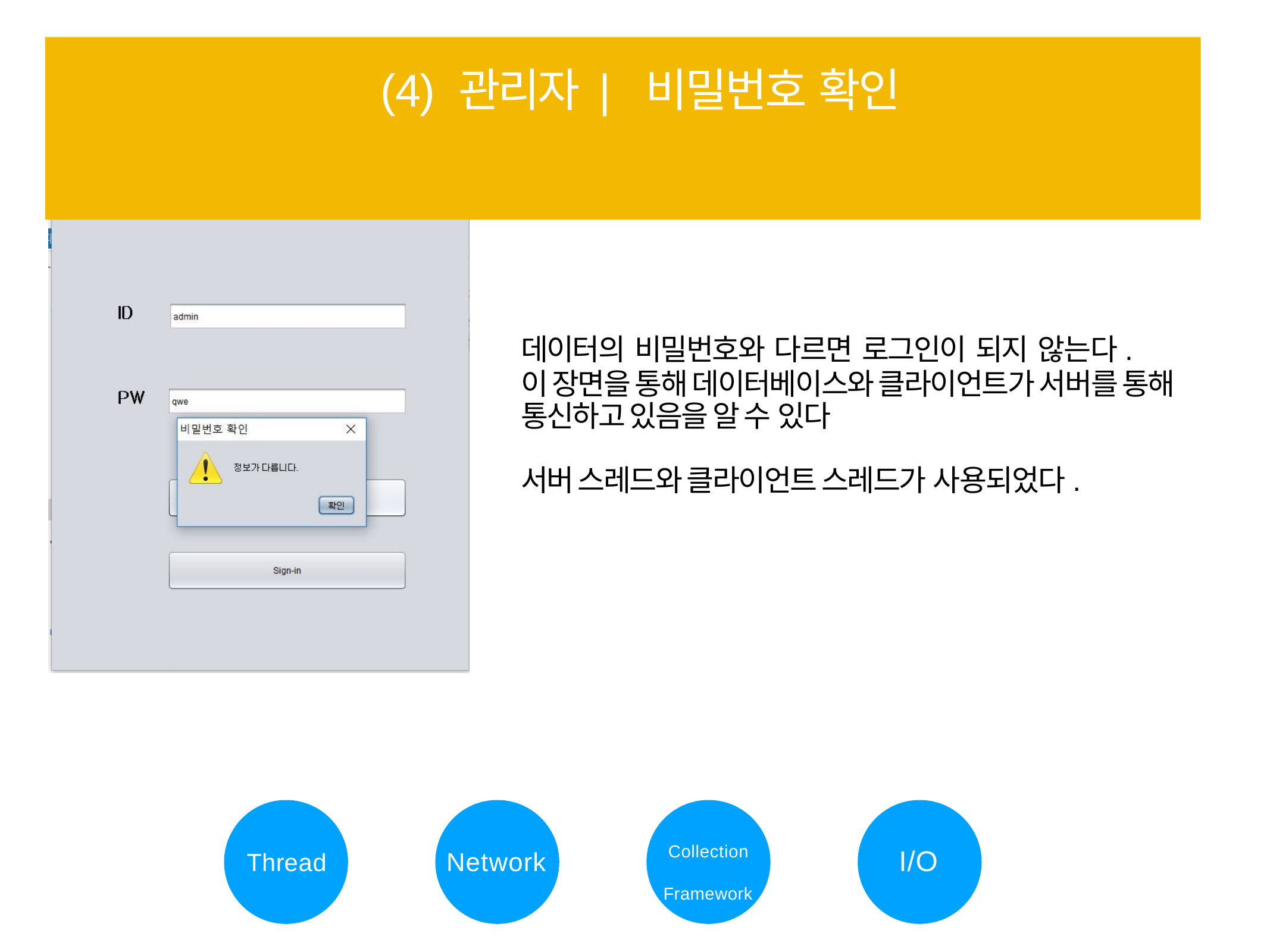

# (4) 관리자 | 비밀번호 확인

데이터의 비밀번호와 다르면 로그인이 되지 않는다.
이 장면을 통해 데이터베이스와 클라이언트가 서버를 통해  통신하고 있음을 알 수 있다
서버 스레드와 클라이언트 스레드가 사용되었다.

Collection  Framework
I/O
Network
Thread